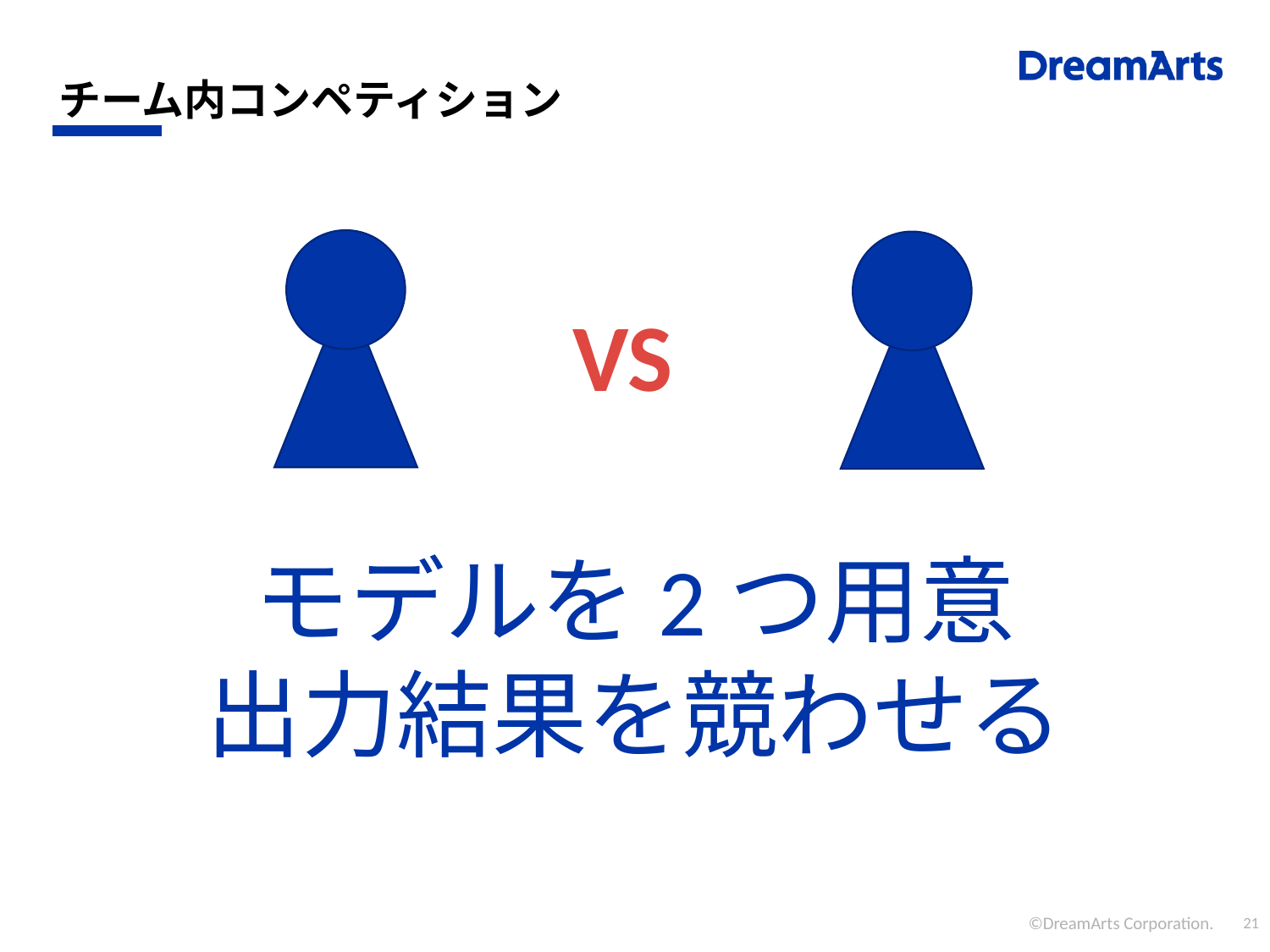

# チーム内コンペティション

VS

モデルを2つ用意
出力結果を競わせる
©DreamArts Corporation.
21